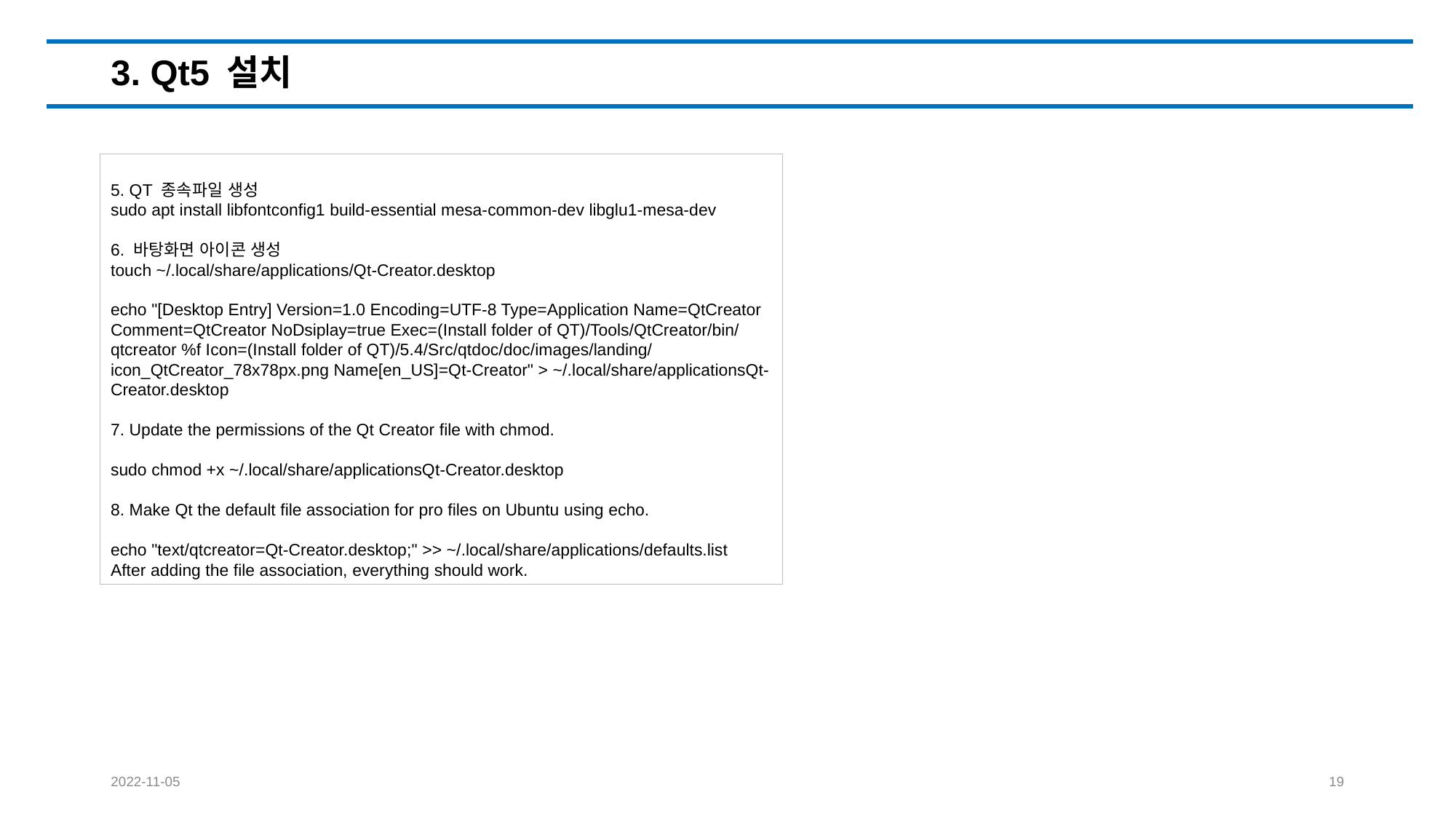

# 3. Qt5 설치

5. QT 종속파일 생성
sudo apt install libfontconfig1 build-essential mesa-common-dev libglu1-mesa-dev

6. 바탕화면 아이콘 생성
touch ~/.local/share/applications/Qt-Creator.desktop

echo "[Desktop Entry] Version=1.0 Encoding=UTF-8 Type=Application Name=QtCreator Comment=QtCreator NoDsiplay=true Exec=(Install folder of QT)/Tools/QtCreator/bin/qtcreator %f Icon=(Install folder of QT)/5.4/Src/qtdoc/doc/images/landing/icon_QtCreator_78x78px.png Name[en_US]=Qt-Creator" > ~/.local/share/applicationsQt-Creator.desktop

7. Update the permissions of the Qt Creator file with chmod.

sudo chmod +x ~/.local/share/applicationsQt-Creator.desktop

8. Make Qt the default file association for pro files on Ubuntu using echo.

echo "text/qtcreator=Qt-Creator.desktop;" >> ~/.local/share/applications/defaults.list
After adding the file association, everything should work.
2022-11-05
19